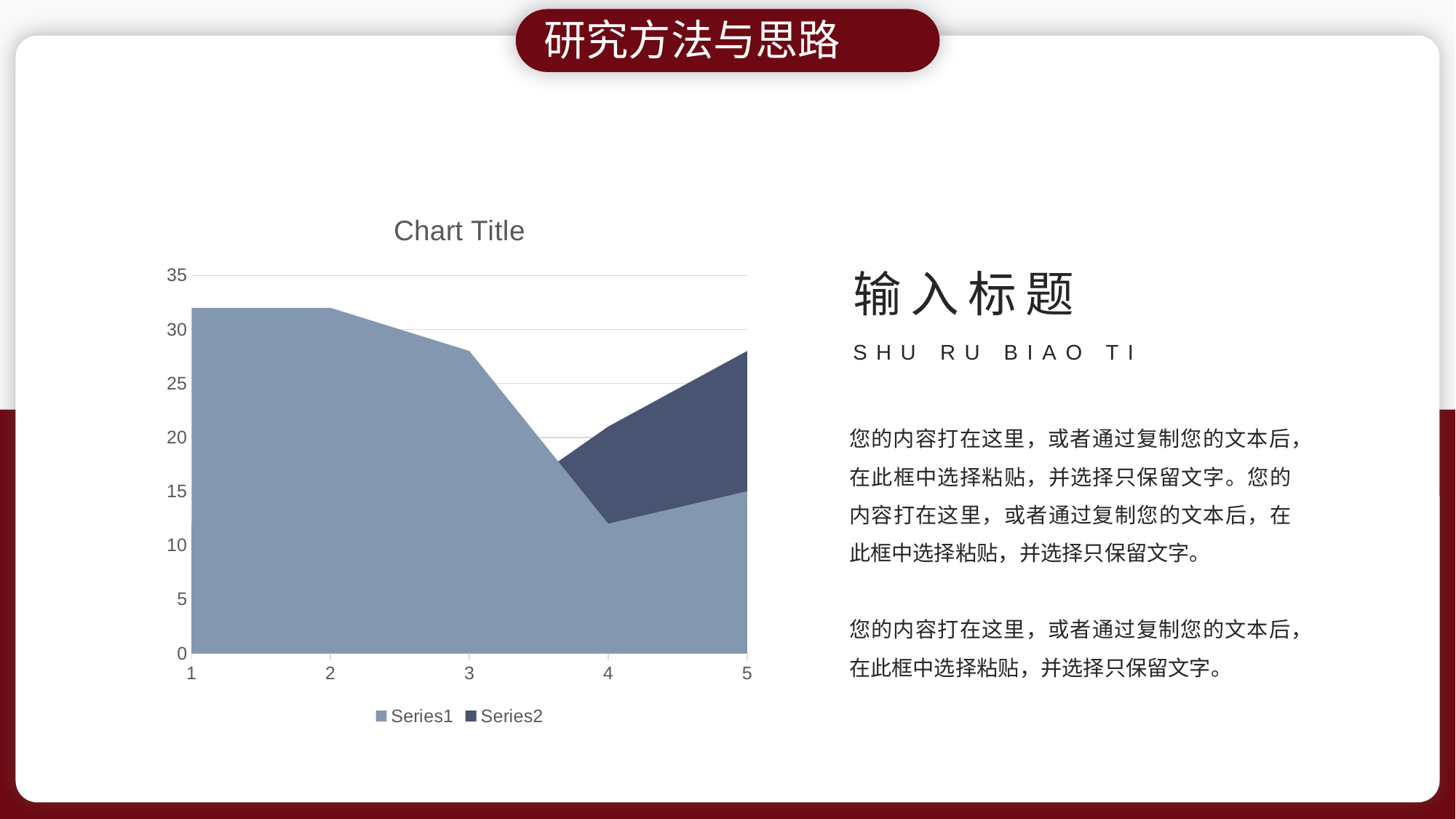

研究方法与思路

### Chart:

| Category |  |  |
|---|---|---|
输入标题
SHU RU BIAO TI
您的内容打在这里，或者通过复制您的文本后，在此框中选择粘贴，并选择只保留文字。您的内容打在这里，或者通过复制您的文本后，在此框中选择粘贴，并选择只保留文字。

您的内容打在这里，或者通过复制您的文本后，在此框中选择粘贴，并选择只保留文字。